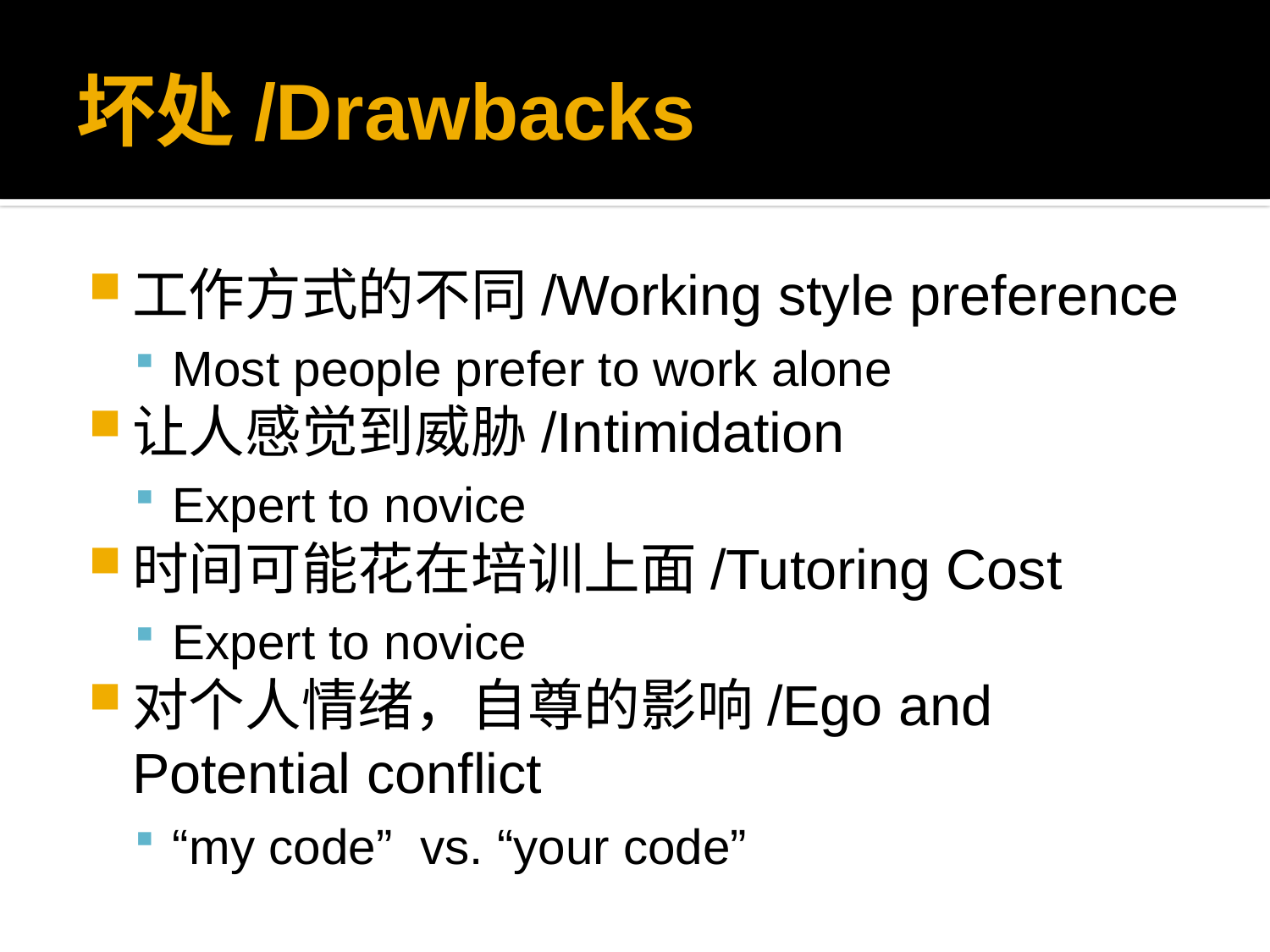

# 坏处/Drawbacks
工作方式的不同/Working style preference
Most people prefer to work alone
让人感觉到威胁/Intimidation
Expert to novice
时间可能花在培训上面/Tutoring Cost
Expert to novice
对个人情绪，自尊的影响/Ego and Potential conflict
“my code”  vs. “your code”